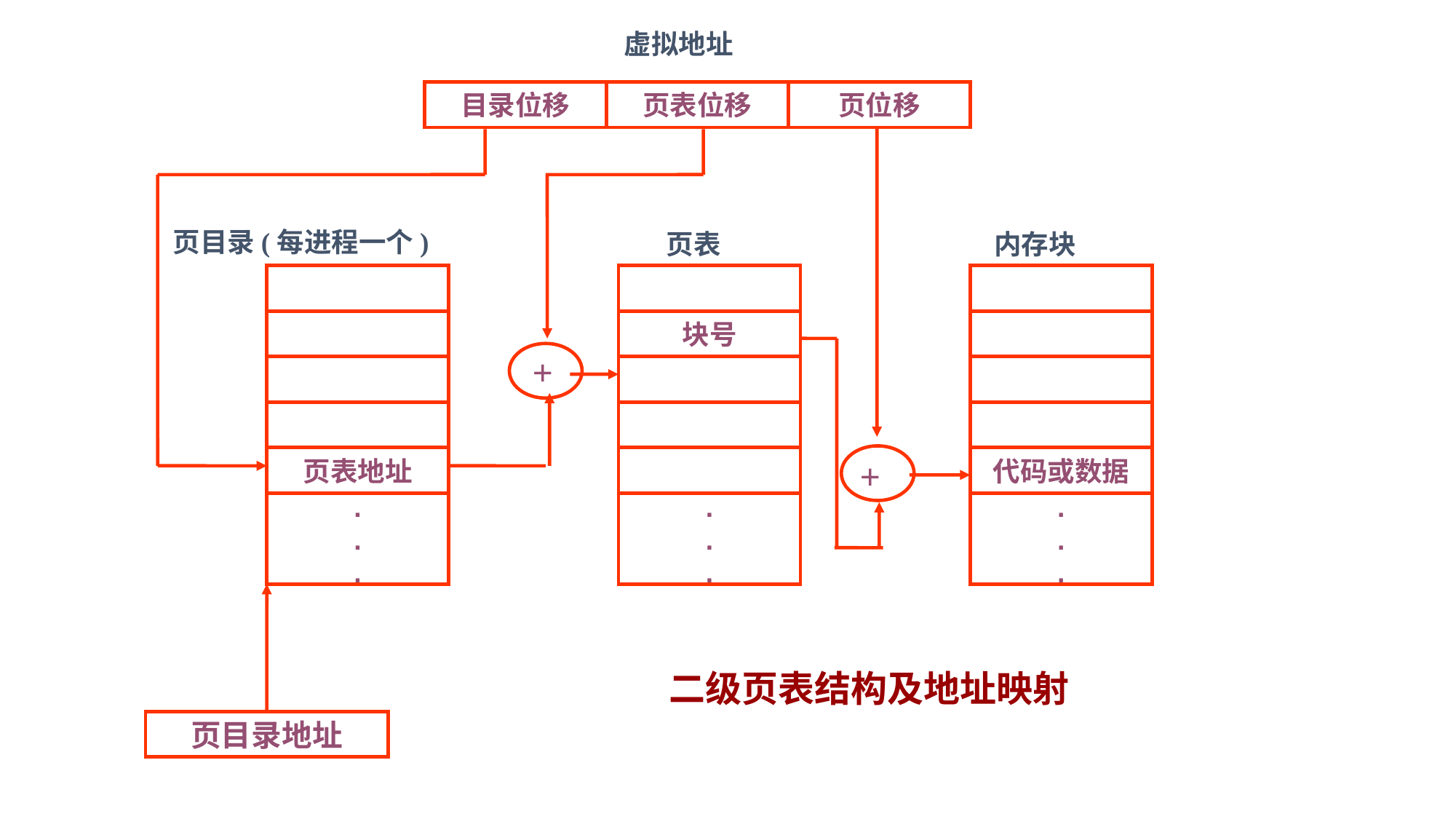

虚拟地址
目录位移
页表位移
页位移

页目录(每进程一个)
页表
内存块

块号

+

页表地址

+
代码或数据

.
.
.
.
.
.
.
.
.

二级页表结构及地址映射
页目录地址